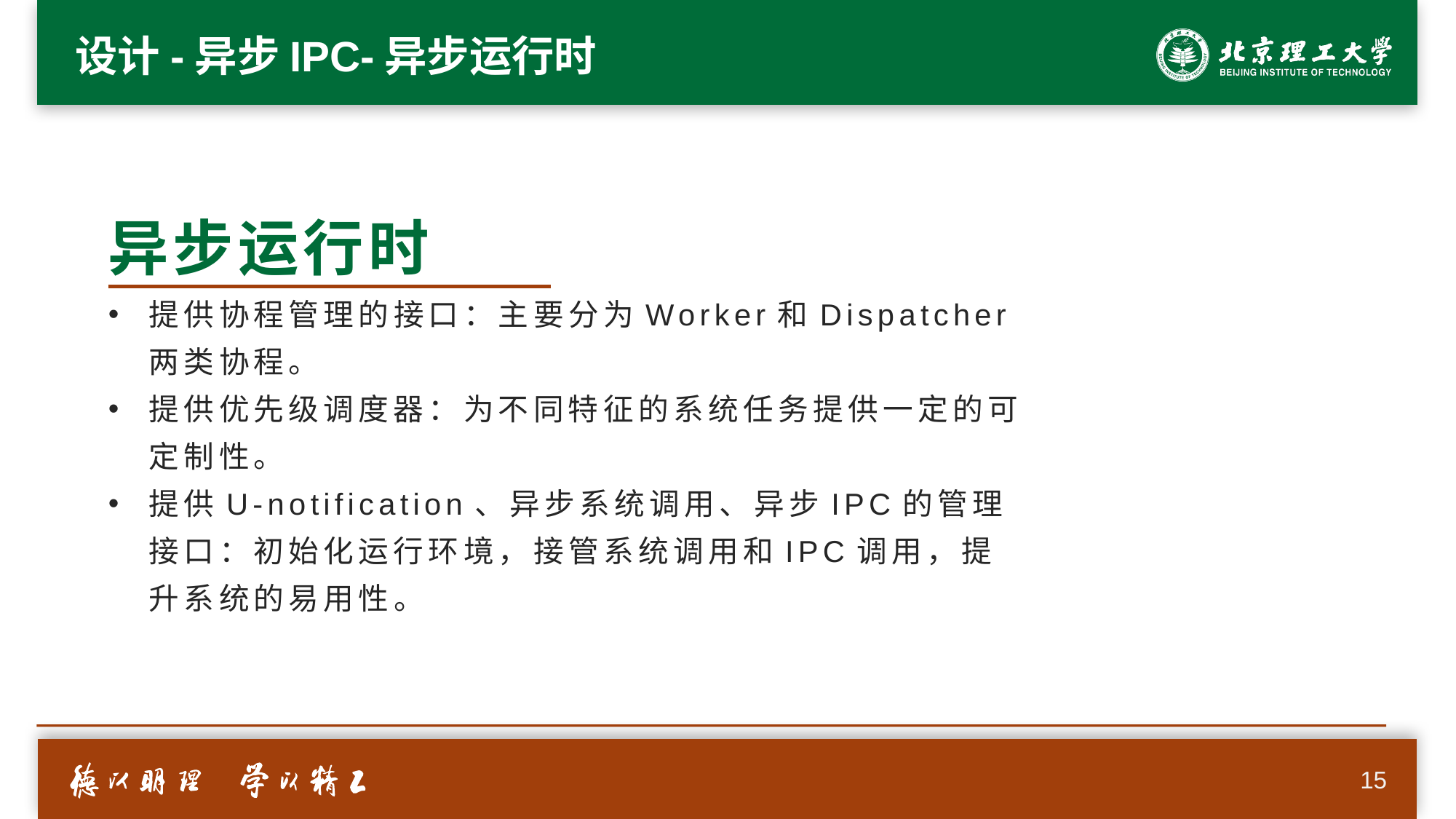

# 设计-异步IPC-异步运行时
异步运行时
提供协程管理的接口：主要分为Worker和Dispatcher两类协程。
提供优先级调度器：为不同特征的系统任务提供一定的可定制性。
提供U-notification、异步系统调用、异步IPC的管理接口：初始化运行环境，接管系统调用和IPC调用，提升系统的易用性。